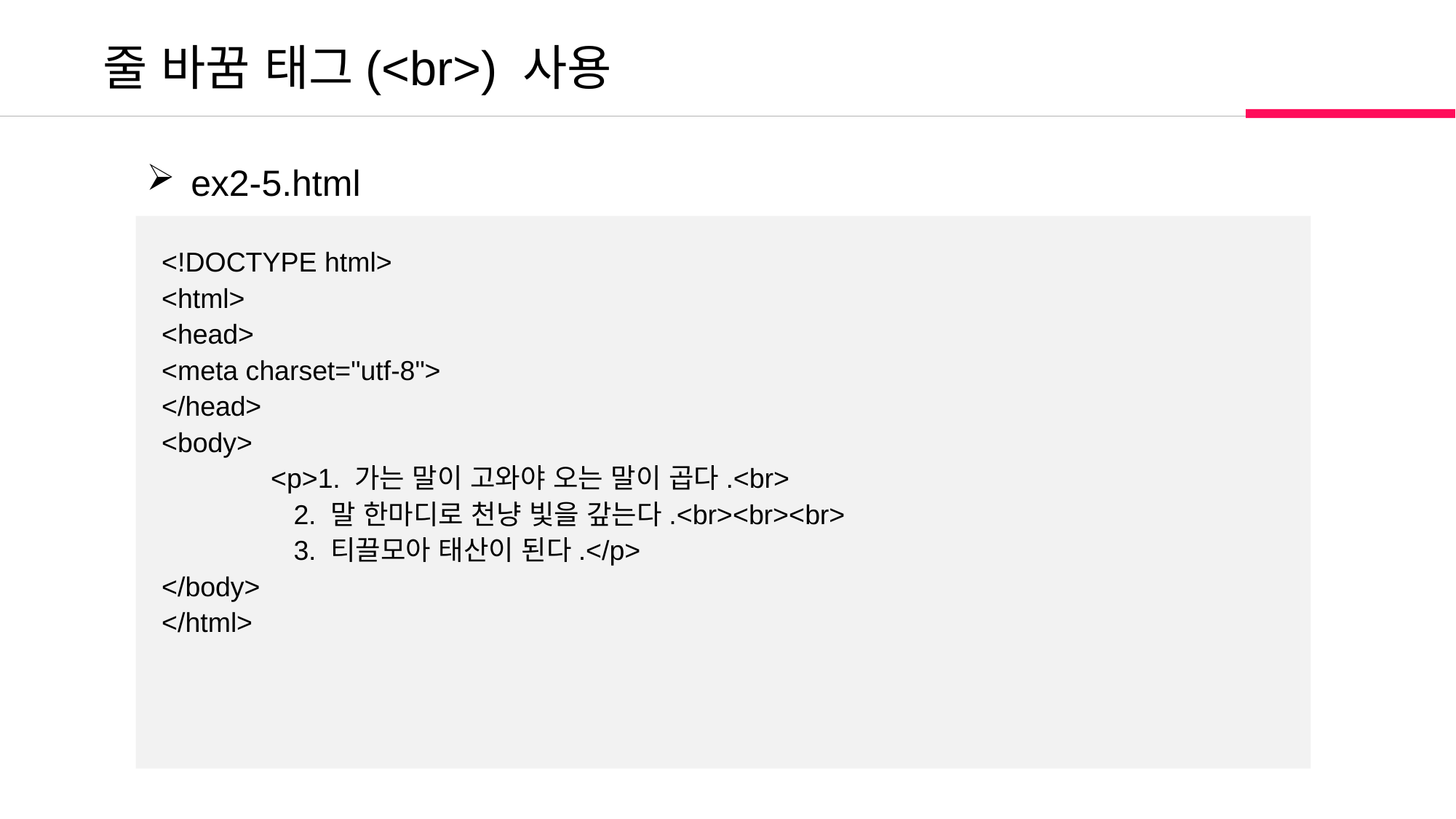

줄 바꿈 태그(<br>) 사용

 ex2-5.html
<!DOCTYPE html>
<html>
<head>
<meta charset="utf-8">
</head>
<body>
	<p>1. 가는 말이 고와야 오는 말이 곱다.<br>
	   2. 말 한마디로 천냥 빛을 갚는다.<br><br><br>
	   3. 티끌모아 태산이 된다.</p>
</body>
</html>